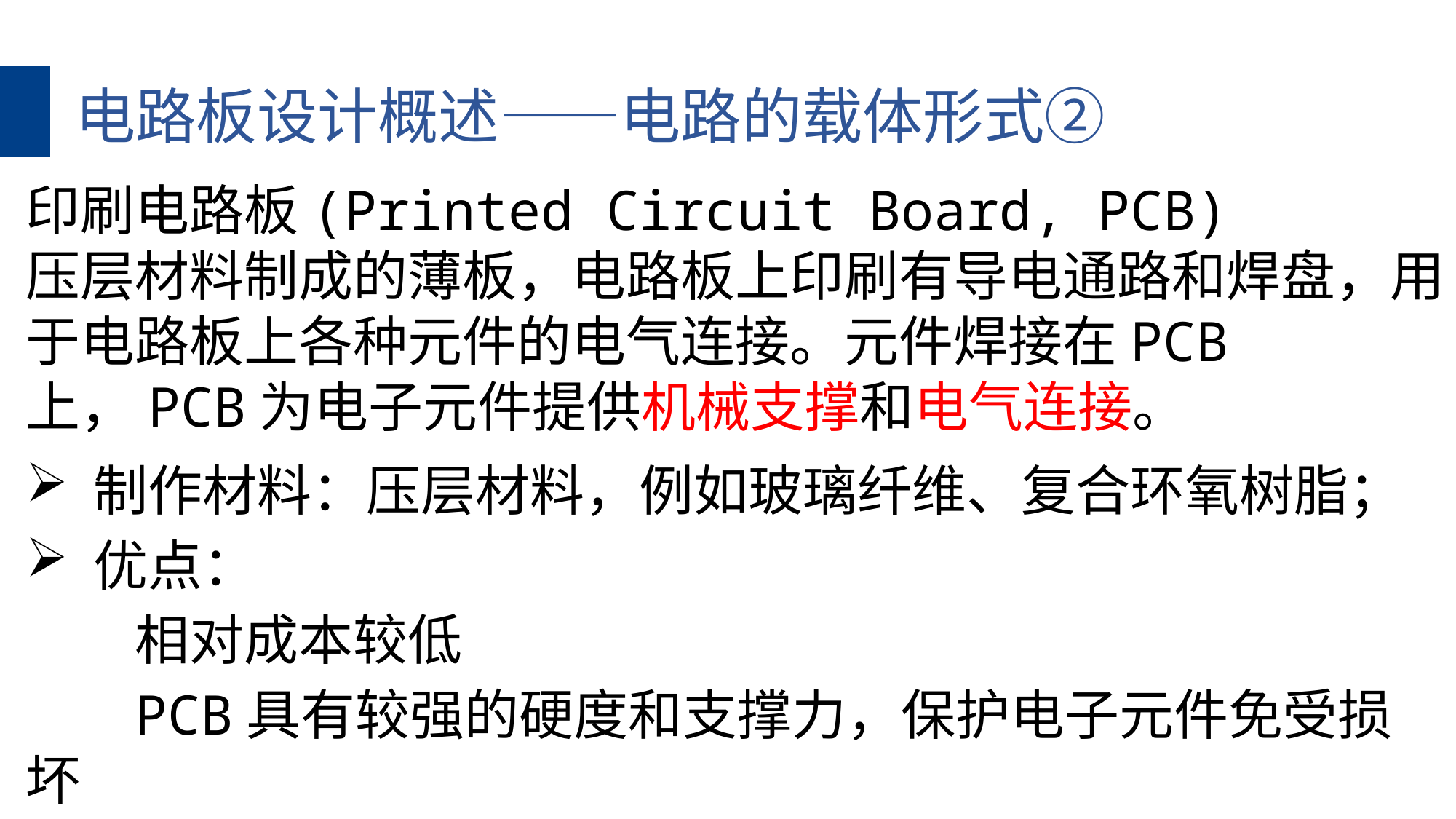

电路板设计概述——电路的载体形式②
印刷电路板(Printed Circuit Board, PCB)
压层材料制成的薄板，电路板上印刷有导电通路和焊盘，用于电路板上各种元件的电气连接。元件焊接在PCB上，PCB为电子元件提供机械支撑和电气连接。
制作材料：压层材料，例如玻璃纤维、复合环氧树脂；
优点：
	相对成本较低
	PCB具有较强的硬度和支撑力，保护电子元件免受损坏